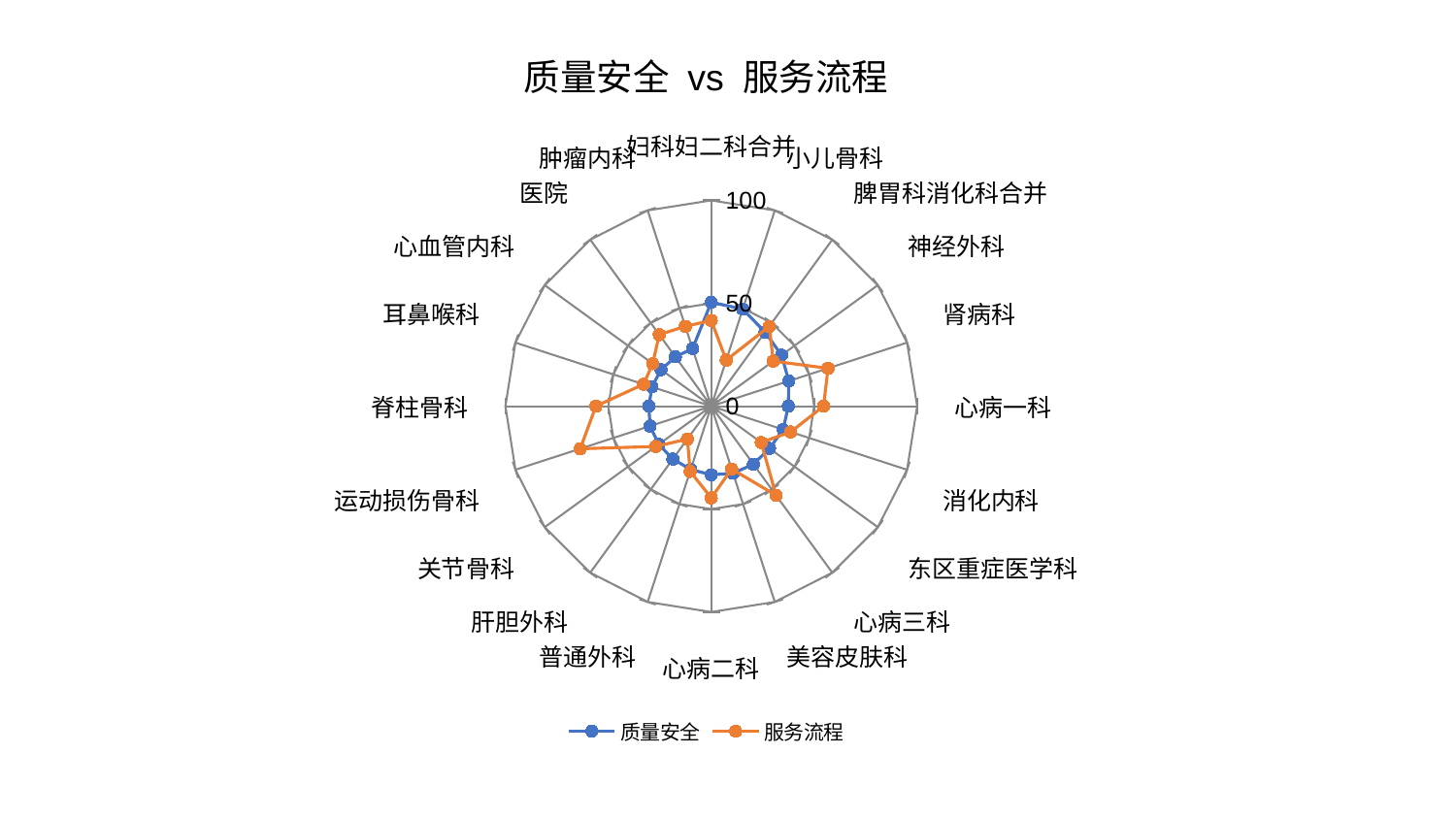

### Chart: 质量安全 vs 服务流程

| Category | 质量安全 | 服务流程 |
|---|---|---|
| 妇科妇二科合并 | 50.50771842951208 | 41.66732171374692 |
| 小儿骨科 | 49.56633772292795 | 23.552765385146486 |
| 脾胃科消化科合并 | 44.478691963668794 | 47.933753070449356 |
| 神经外科 | 42.219233939355895 | 37.22961433038996 |
| 肾病科 | 39.60807525780814 | 59.638255956765995 |
| 心病一科 | 37.44221336116528 | 54.53800658200231 |
| 消化内科 | 36.73039834398852 | 40.56735562646109 |
| 东区重症医学科 | 34.96938605359185 | 30.001945145775107 |
| 心病三科 | 34.85918962611525 | 53.526496895054585 |
| 美容皮肤科 | 34.29766510739201 | 32.125635567143384 |
| 心病二科 | 33.36390251199739 | 44.55387304394049 |
| 普通外科 | 32.33048727657747 | 33.32276239060627 |
| 肝胆外科 | 31.777852258321268 | 19.738464617298295 |
| 关节骨科 | 31.545167961181864 | 33.31416813560828 |
| 运动损伤骨科 | 31.27919446457065 | 66.93919850598532 |
| 脊柱骨科 | 30.328450696220347 | 56.03595644859518 |
| 耳鼻喉科 | 30.311695309853654 | 34.52271911691868 |
| 心血管内科 | 30.15631794965946 | 35.182041512480204 |
| 医院 | 29.656076414679877 | 43.00614871842 |
| 肿瘤内科 | 29.459536809021706 | 40.8022045431217 |
13